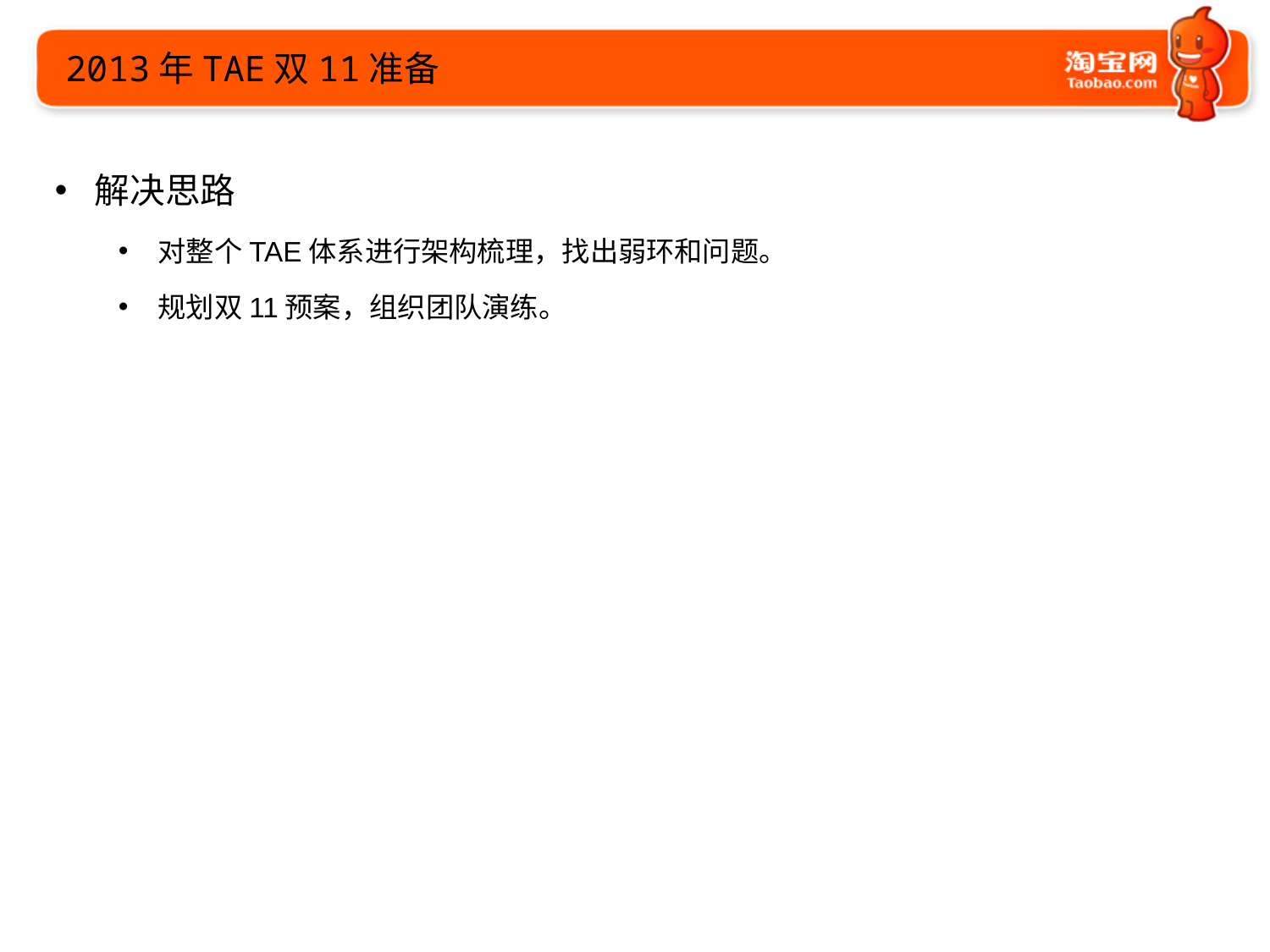

2013年TAE双11准备
解决思路
对整个TAE体系进行架构梳理，找出弱环和问题。
规划双11预案，组织团队演练。